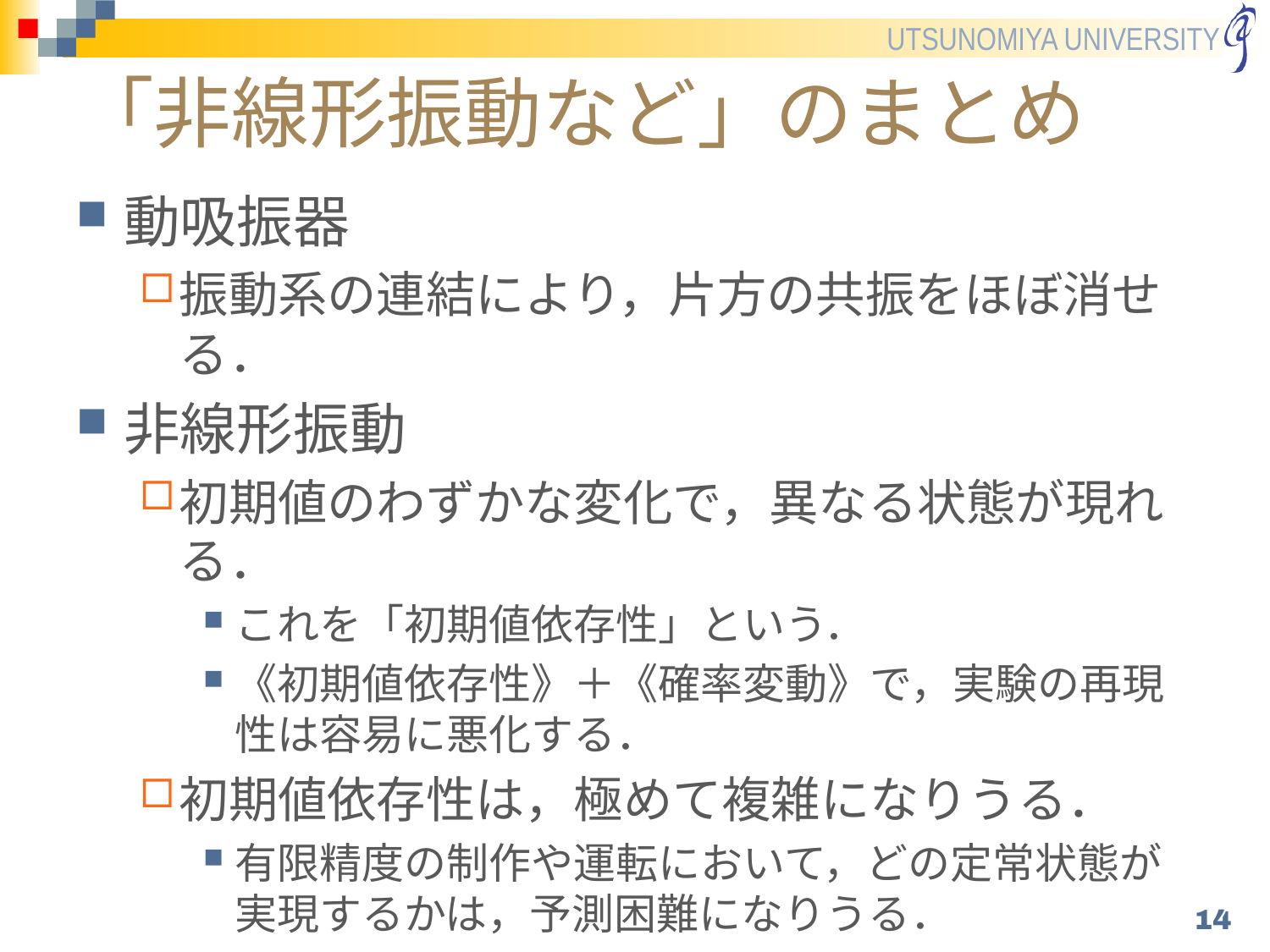

# 「非線形振動など」のまとめ
動吸振器
振動系の連結により，片方の共振をほぼ消せる．
非線形振動
初期値のわずかな変化で，異なる状態が現れる．
これを「初期値依存性」という．
《初期値依存性》＋《確率変動》で，実験の再現性は容易に悪化する．
初期値依存性は，極めて複雑になりうる．
有限精度の制作や運転において，どの定常状態が実現するかは，予測困難になりうる．

14